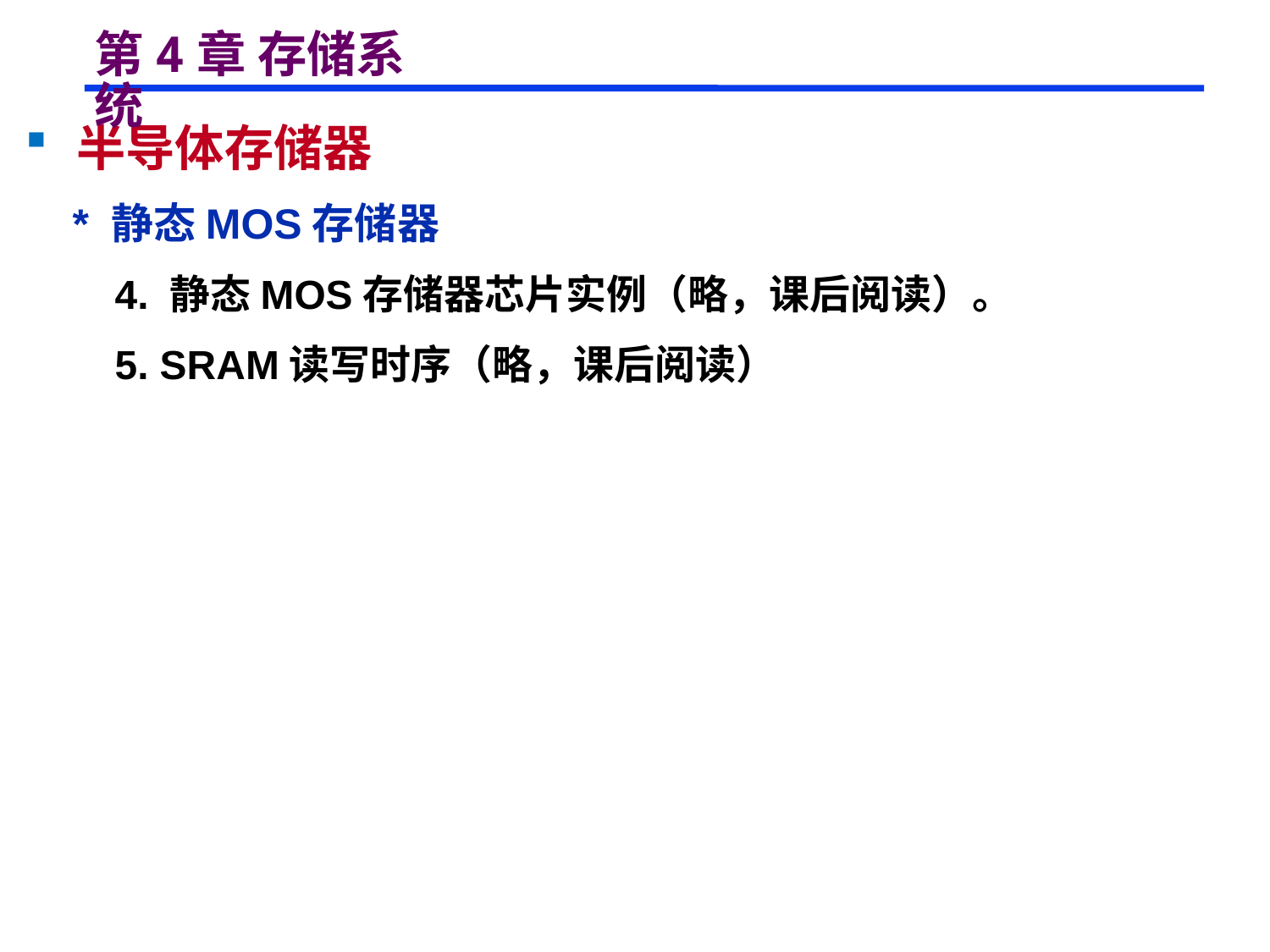

# 第4章 存储系统
 半导体存储器
    * 静态MOS存储器
        4. 静态MOS存储器芯片实例（略，课后阅读）。
        5. SRAM读写时序（略，课后阅读）